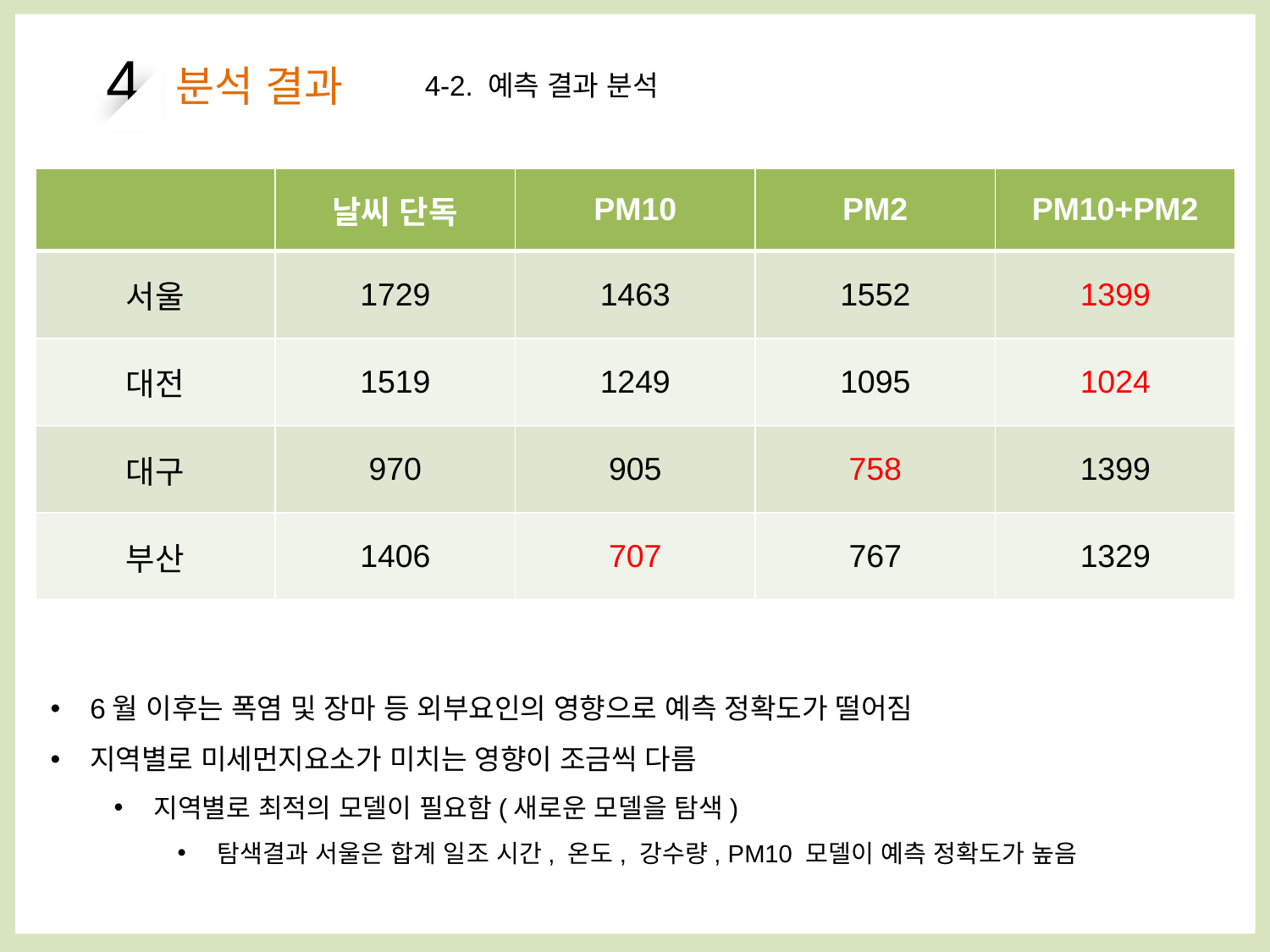

4

분석 결과
4-2. 예측 결과 분석
|  | 날씨 단독 | PM10 | PM2 | PM10+PM2 |
| --- | --- | --- | --- | --- |
| 서울 | 1729 | 1463 | 1552 | 1399 |
| 대전 | 1519 | 1249 | 1095 | 1024 |
| 대구 | 970 | 905 | 758 | 1399 |
| 부산 | 1406 | 707 | 767 | 1329 |
6월 이후는 폭염 및 장마 등 외부요인의 영향으로 예측 정확도가 떨어짐
지역별로 미세먼지요소가 미치는 영향이 조금씩 다름
지역별로 최적의 모델이 필요함(새로운 모델을 탐색)
탐색결과 서울은 합계 일조 시간, 온도, 강수량, PM10 모델이 예측 정확도가 높음